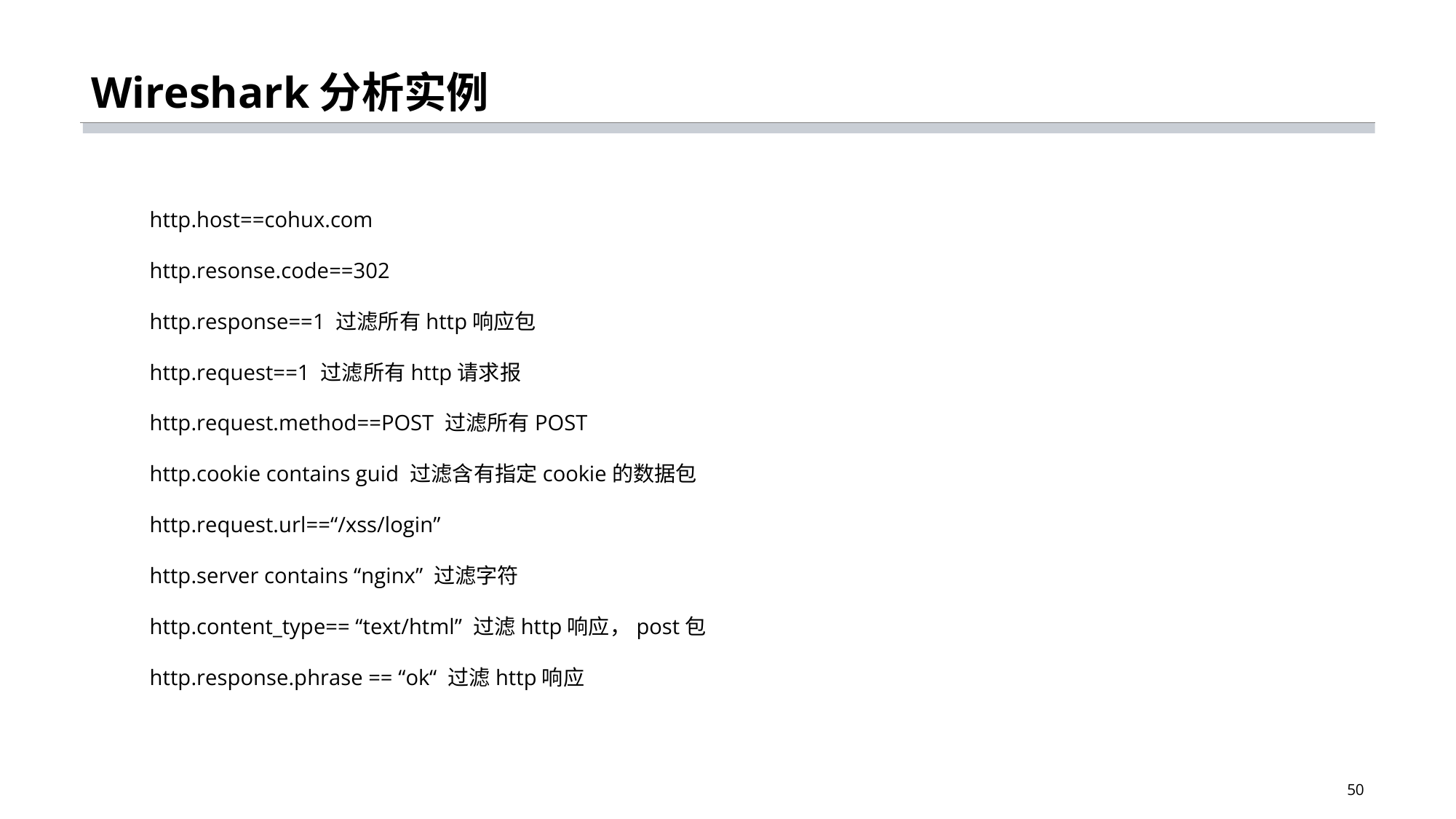

# Wireshark分析实例
http.host==cohux.com
http.resonse.code==302
http.response==1 过滤所有http响应包
http.request==1 过滤所有http请求报
http.request.method==POST 过滤所有POST
http.cookie contains guid 过滤含有指定cookie的数据包
http.request.url==“/xss/login”
http.server contains “nginx” 过滤字符
http.content_type== “text/html” 过滤http响应，post包
http.response.phrase == “ok“ 过滤http响应
50